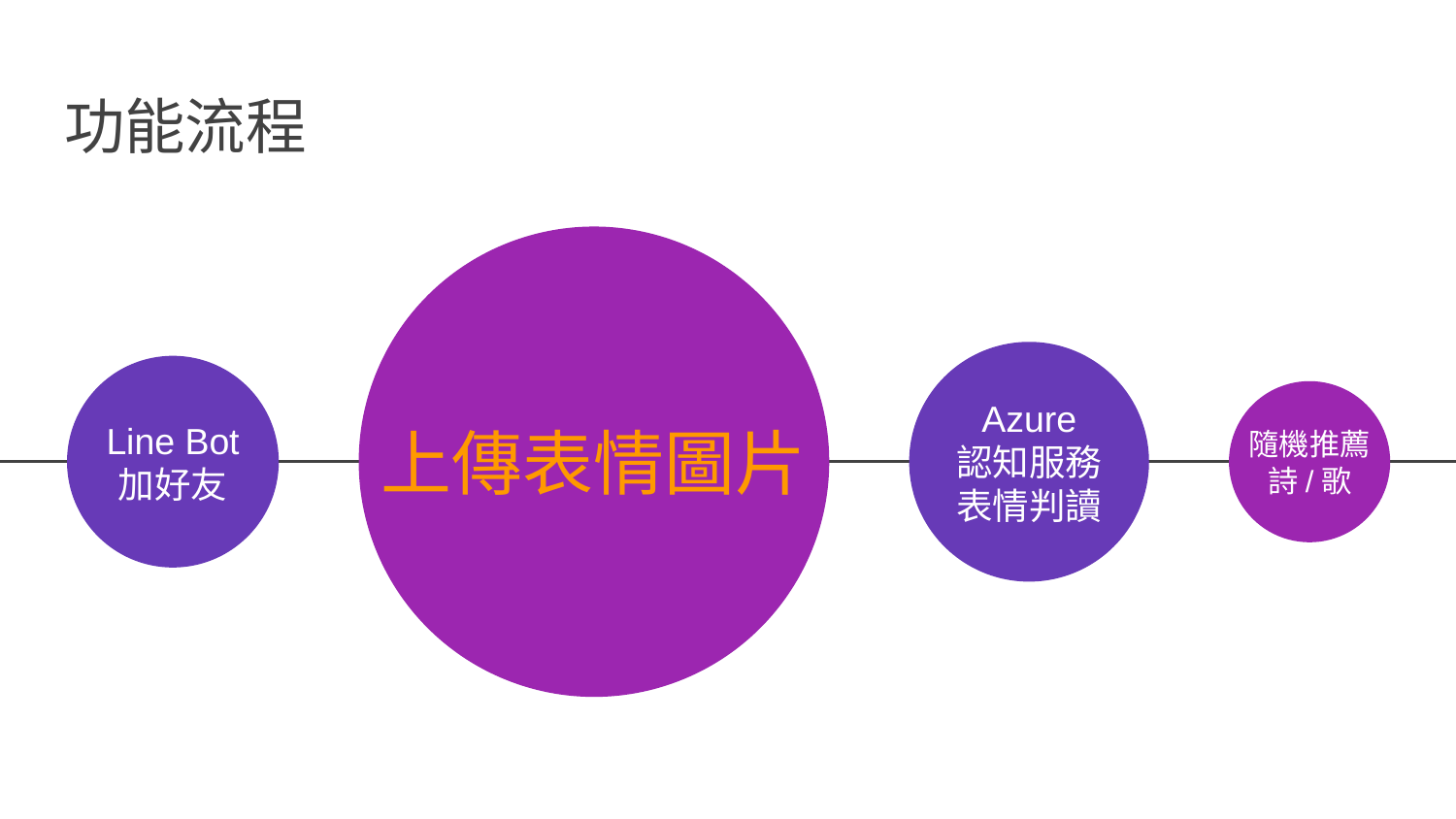

# 功能流程
Physical Computing

Line Bot
加好友
上傳表情圖片
Azure
認知服務
表情判讀
隨機推薦
詩/歌